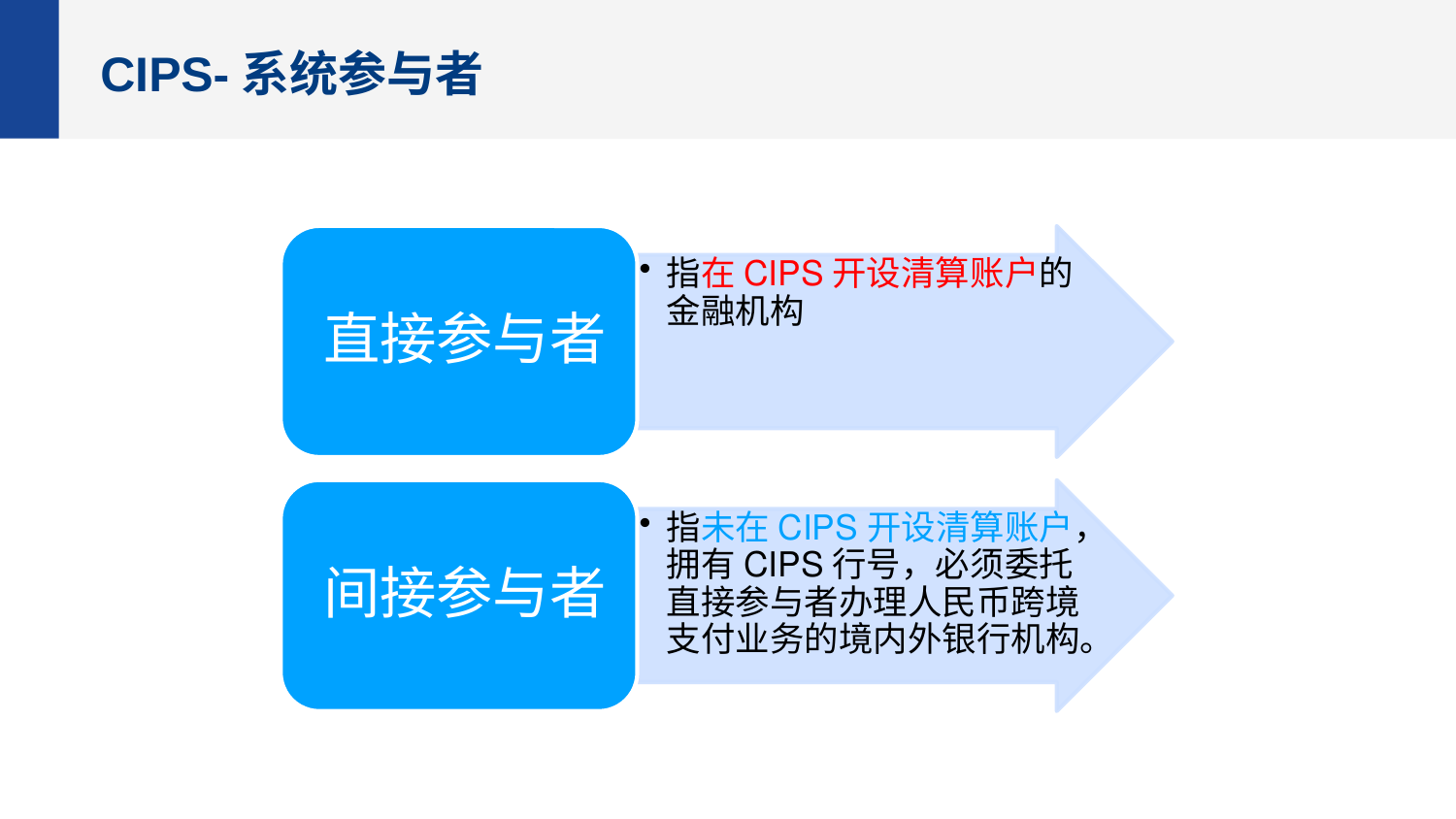

CIPS-系统参与者
指在CIPS开设清算账户的金融机构
直接参与者
指未在CIPS开设清算账户，拥有CIPS行号，必须委托直接参与者办理人民币跨境支付业务的境内外银行机构。
间接参与者